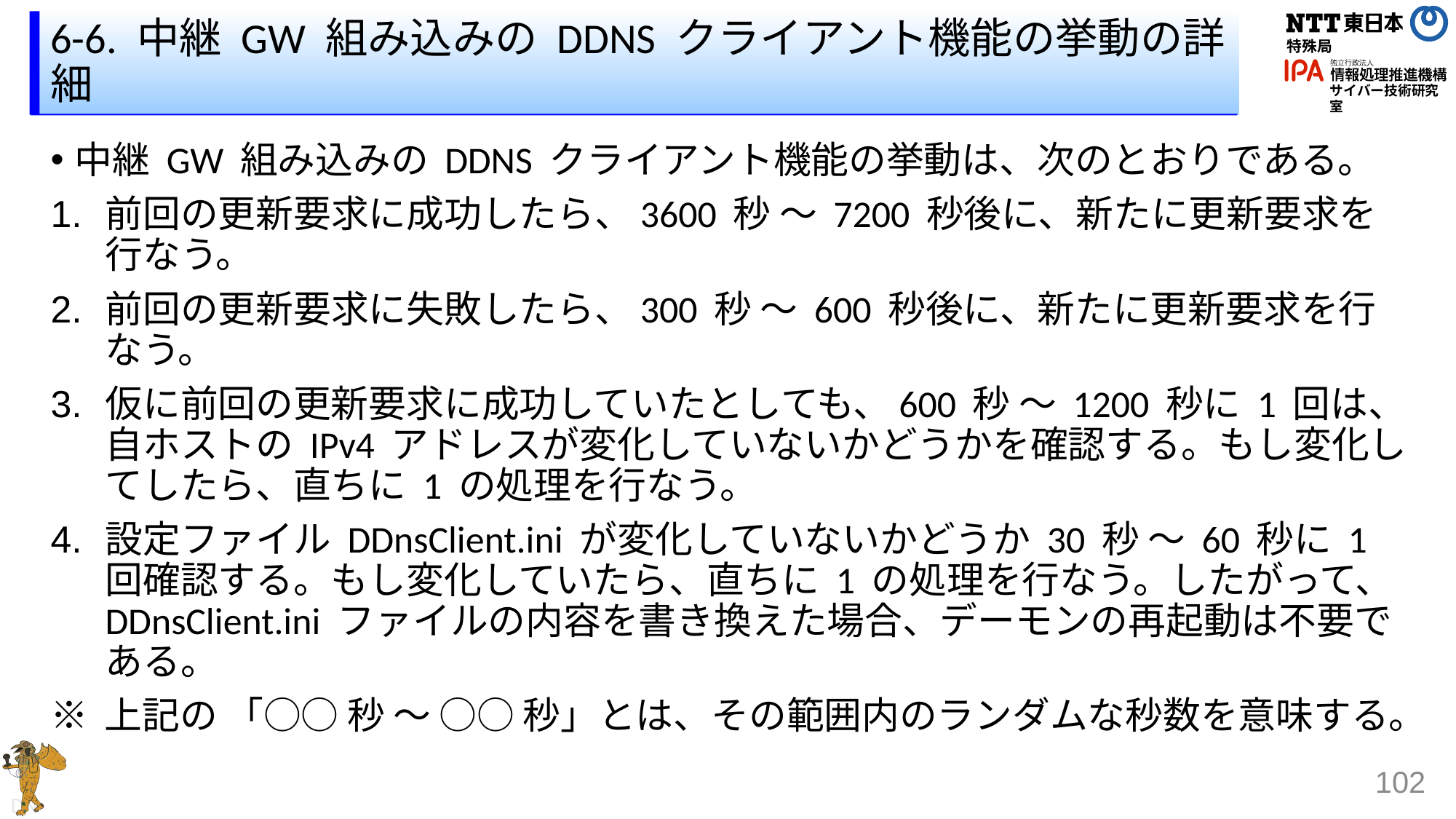

# 6-6. 中継 GW 組み込みの DDNS クライアント機能の挙動の詳細
中継 GW 組み込みの DDNS クライアント機能の挙動は、次のとおりである。
前回の更新要求に成功したら、3600 秒 ～ 7200 秒後に、新たに更新要求を行なう。
前回の更新要求に失敗したら、300 秒 ～ 600 秒後に、新たに更新要求を行なう。
仮に前回の更新要求に成功していたとしても、600 秒 ～ 1200 秒に 1 回は、自ホストの IPv4 アドレスが変化していないかどうかを確認する。もし変化してしたら、直ちに 1 の処理を行なう。
設定ファイル DDnsClient.ini が変化していないかどうか 30 秒 ～ 60 秒に 1 回確認する。もし変化していたら、直ちに 1 の処理を行なう。したがって、DDnsClient.ini ファイルの内容を書き換えた場合、デーモンの再起動は不要である。
※ 上記の 「○○ 秒 ～ ○○ 秒」とは、その範囲内のランダムな秒数を意味する。

102